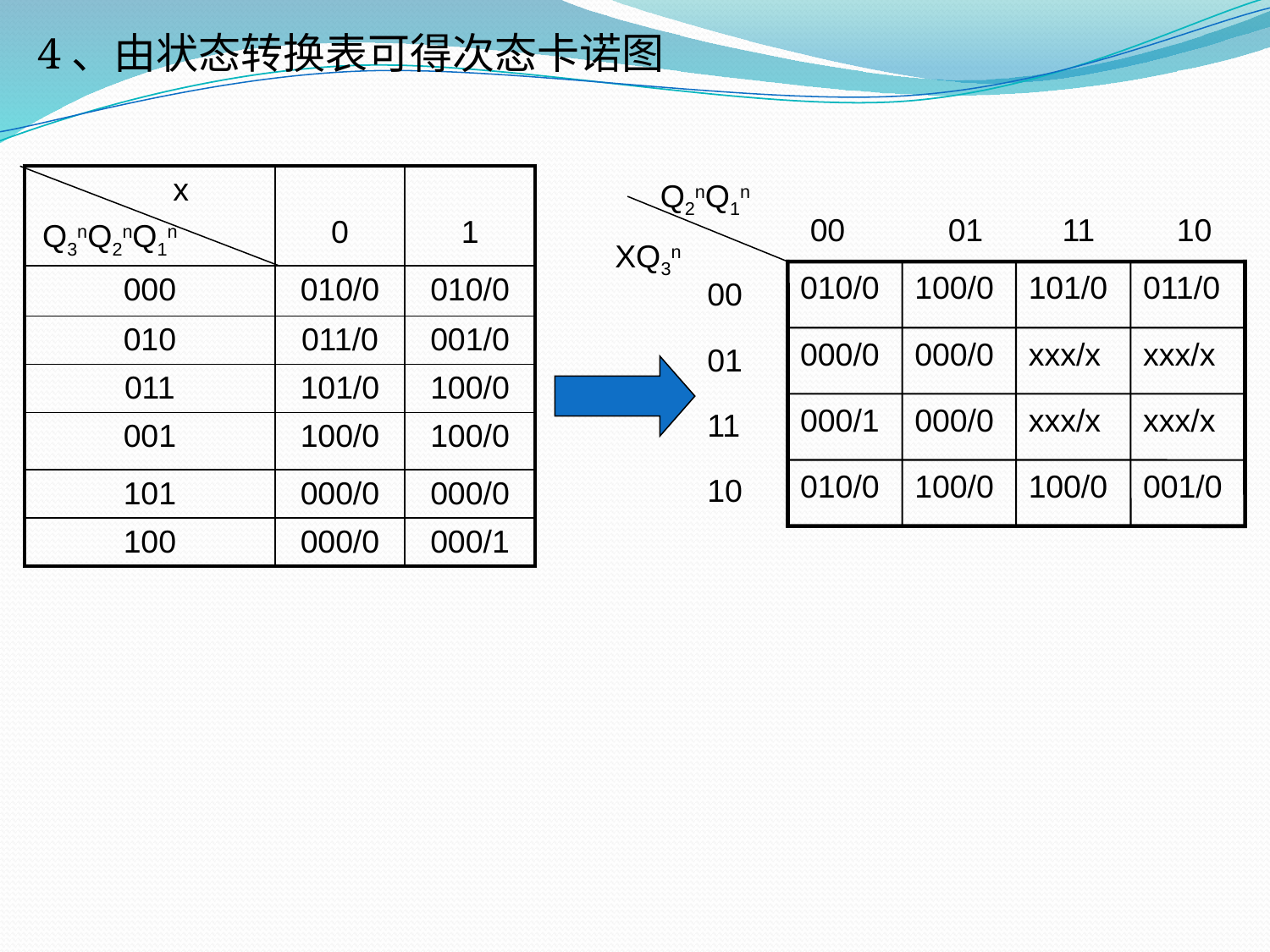

4、由状态转换表可得次态卡诺图

| x | 0 | 1 |
| --- | --- | --- |
| 000 | 010/0 | 010/0 |
| 010 | 011/0 | 001/0 |
| 011 | 101/0 | 100/0 |
| 001 | 100/0 | 100/0 |
| 101 | 000/0 | 000/0 |
| 100 | 000/0 | 000/1 |
Q2nQ1n

00
01
11
10
Q3nQ2nQ1n
XQ3n
010/0

100/0

101/0

011/0

00
000/0

000/0
xxx/x
xxx/x
01

000/1

000/0
xxx/x
xxx/x
11
010/0

100/0
100/0
001/0
10